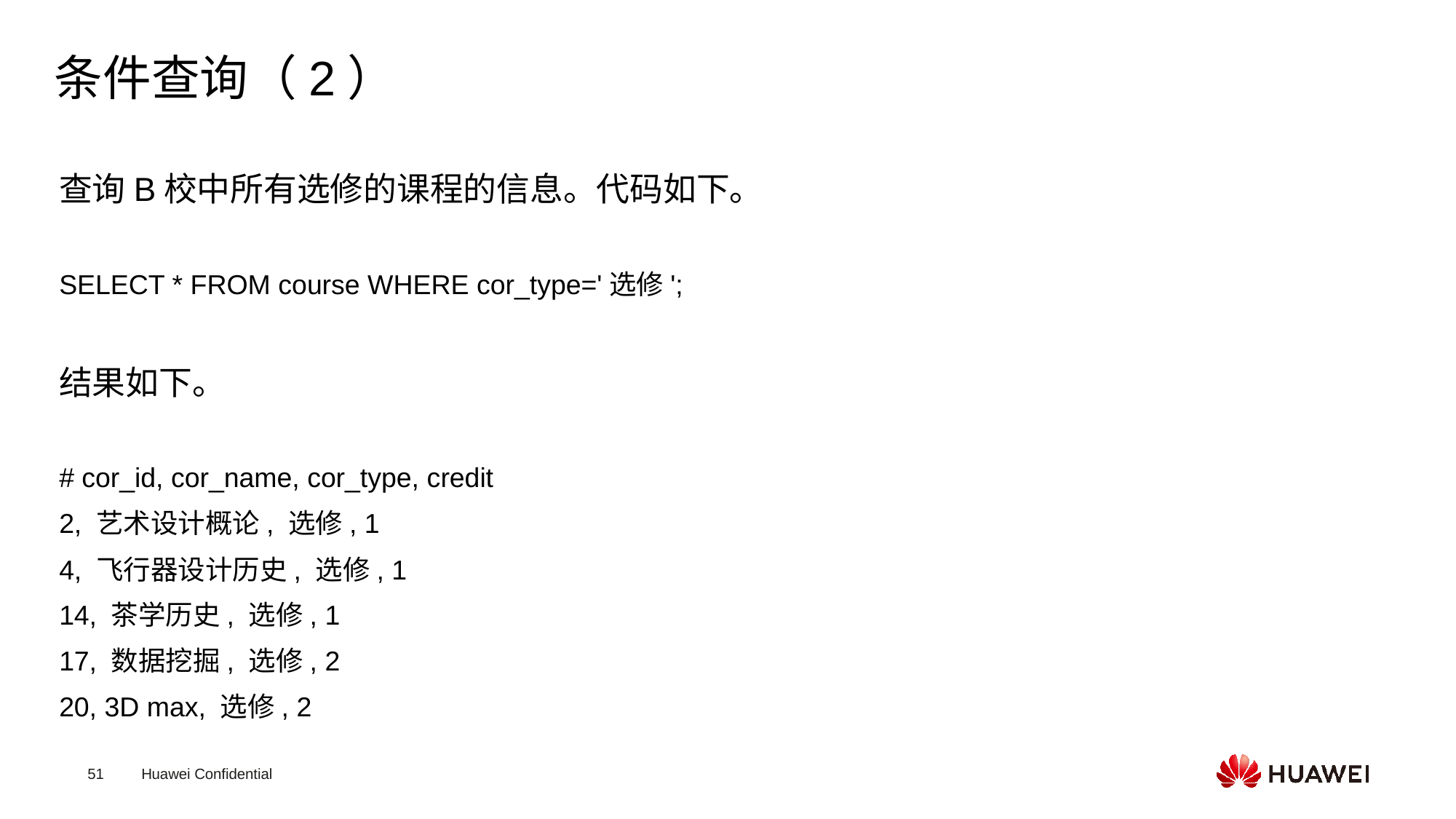

# 条件查询（2）
查询B校中所有选修的课程的信息。代码如下。

SELECT * FROM course WHERE cor_type='选修';

结果如下。

# cor_id, cor_name, cor_type, credit
2, 艺术设计概论, 选修, 1
4, 飞行器设计历史, 选修, 1
14, 茶学历史, 选修, 1
17, 数据挖掘, 选修, 2
20, 3D max, 选修, 2
Text
Text
Text
Text
Text
Text
Text
Text
Text
Text
Text
Text
Text
Text
Text
Text
Text
Text
Text
Text
Text
Text
Text
Text
Text
Text
Text
Text
Text
Text
Text
Text
Text
Text
Text
Text
Text
Text
Text
Text
Text
Text
Text
Text
Text
Text